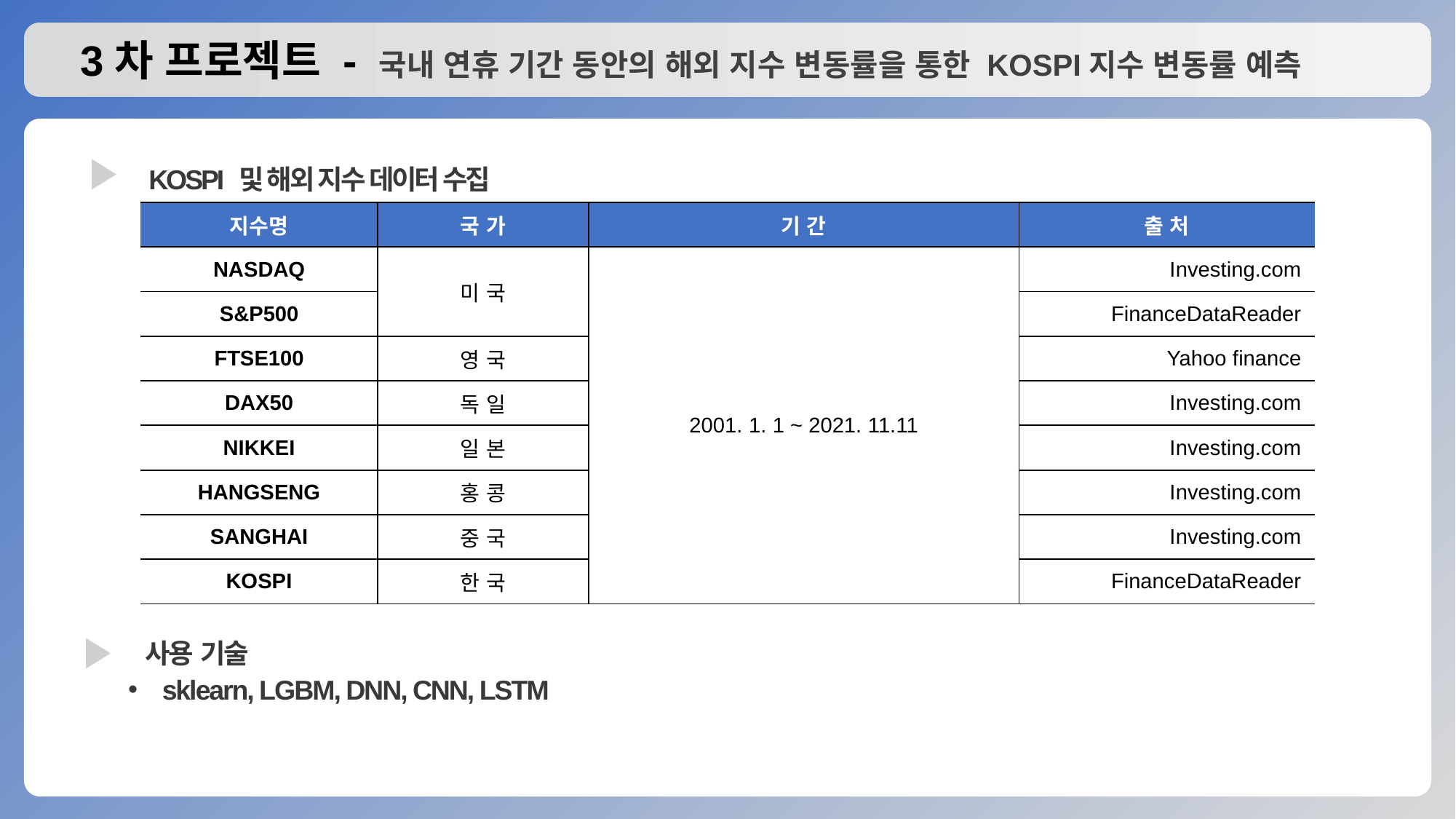

# 3차 프로젝트 - 국내 연휴 기간 동안의 해외 지수 변동률을 통한 KOSPI지수 변동률 예측
▶
KOSPI 및 해외 지수 데이터 수집
| 지수명 | 국 가 | 기 간 | 출 처 |
| --- | --- | --- | --- |
| NASDAQ | 미 국 | 2001. 1. 1 ~ 2021. 11.11 | Investing.com |
| S&P500 |  |  | FinanceDataReader |
| FTSE100 | 영 국 |  | Yahoo finance |
| DAX50 | 독 일 |  | Investing.com |
| NIKKEI | 일 본 |  | Investing.com |
| HANGSENG | 홍 콩 |  | Investing.com |
| SANGHAI | 중 국 |  | Investing.com |
| KOSPI | 한 국 |  | FinanceDataReader |
▶
사용 기술
sklearn, LGBM, DNN, CNN, LSTM